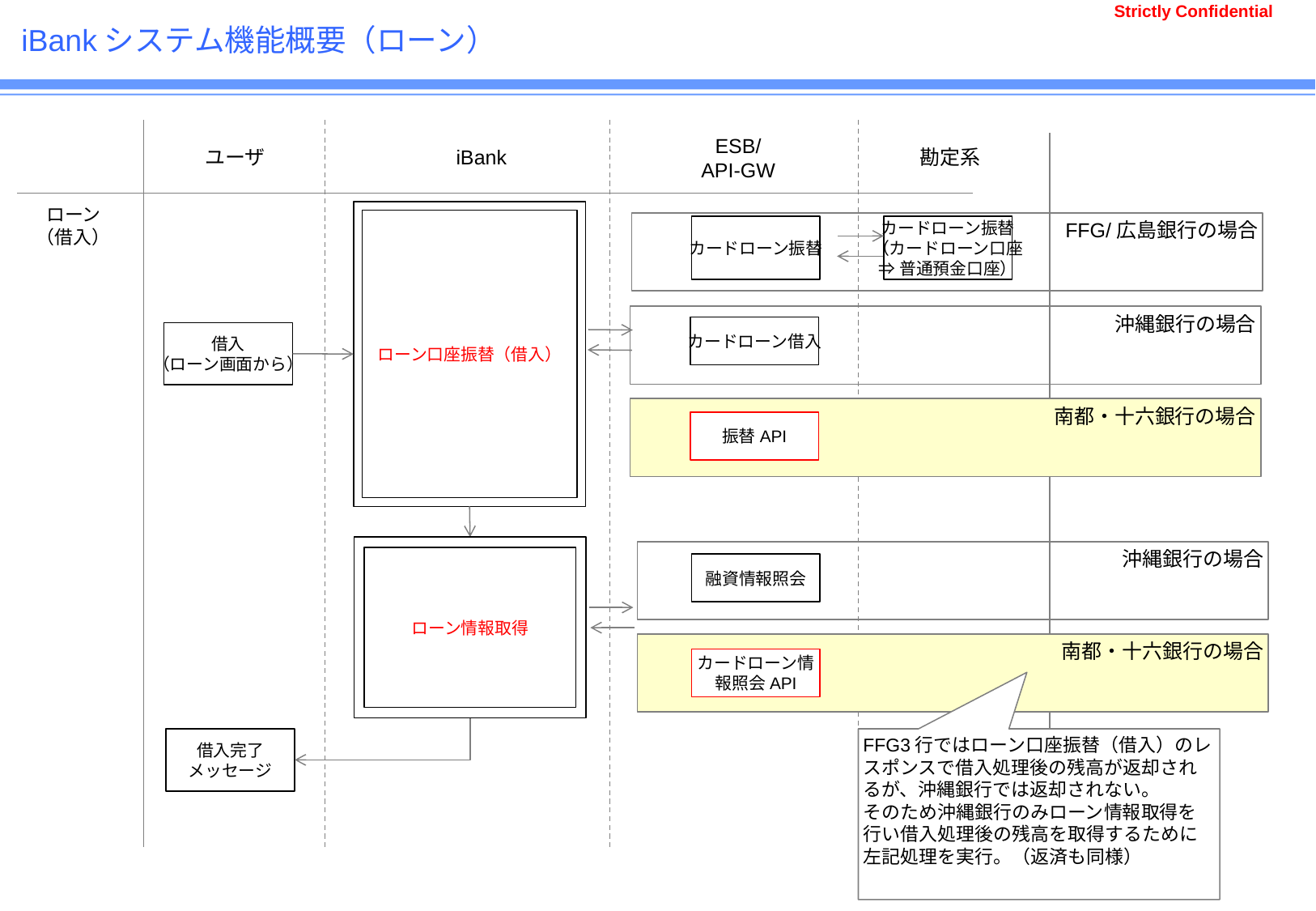

# iBankシステム機能概要（ローン）
ユーザ
iBank
勘定系
ESB/
API-GW
ローン
（借入）
ローン口座振替（借入）
FFG/広島銀行の場合
カードローン振替
カードローン振替
（カードローン口座
⇒普通預金口座）
沖縄銀行の場合
カードローン借入
借入
（ローン画面から）
南都・十六銀行の場合
振替API
ローン情報取得
沖縄銀行の場合
融資情報照会
南都・十六銀行の場合
カードローン情報照会API
借入完了
メッセージ
FFG3行ではローン口座振替（借入）のレスポンスで借入処理後の残高が返却されるが、沖縄銀行では返却されない。
そのため沖縄銀行のみローン情報取得を行い借入処理後の残高を取得するために左記処理を実行。（返済も同様）